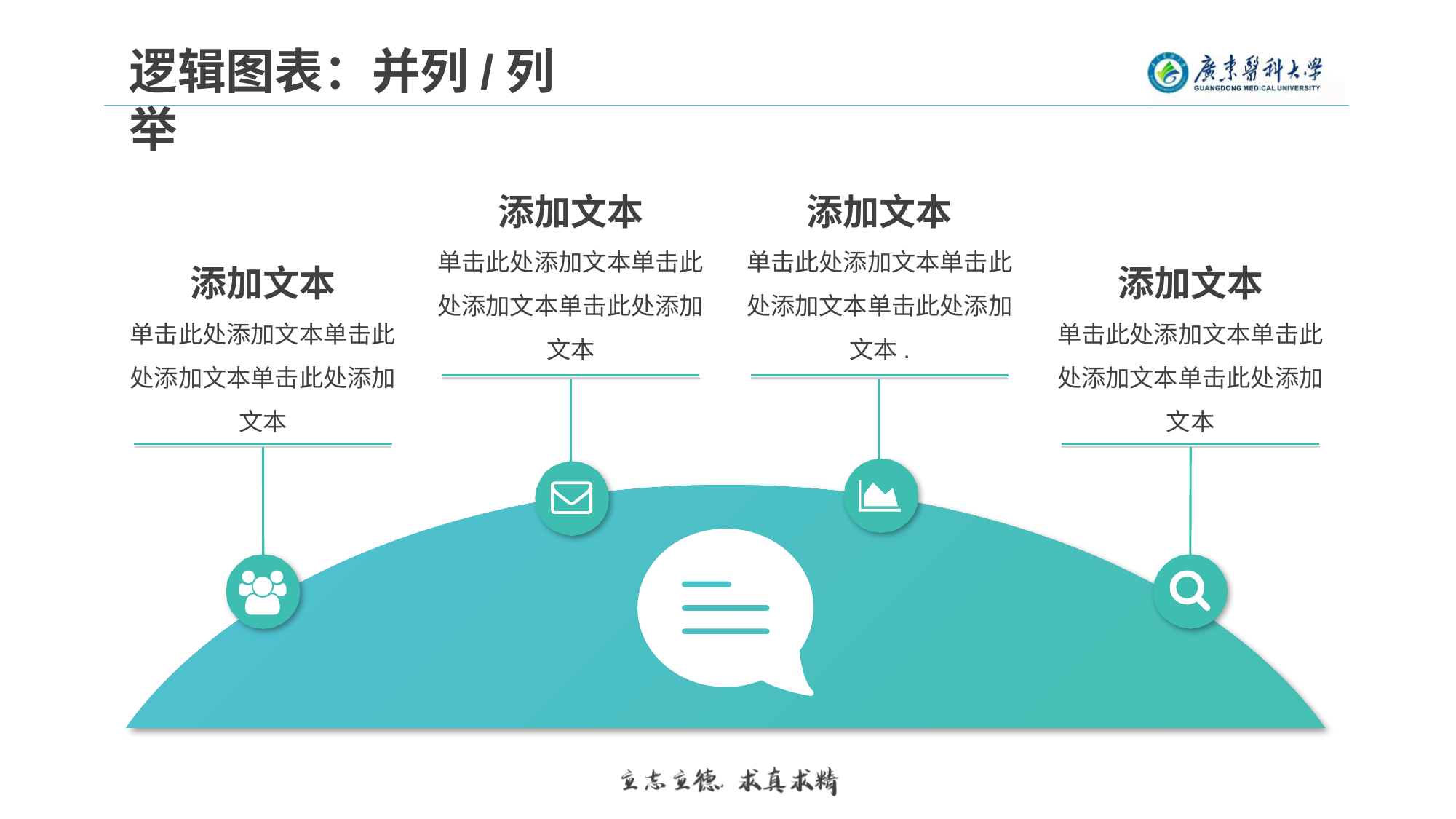

逻辑图表：并列/列举
添加文本
单击此处添加文本单击此处添加文本单击此处添加文本
添加文本
单击此处添加文本单击此处添加文本单击此处添加文本.
添加文本
单击此处添加文本单击此处添加文本单击此处添加文本
添加文本
单击此处添加文本单击此处添加文本单击此处添加文本